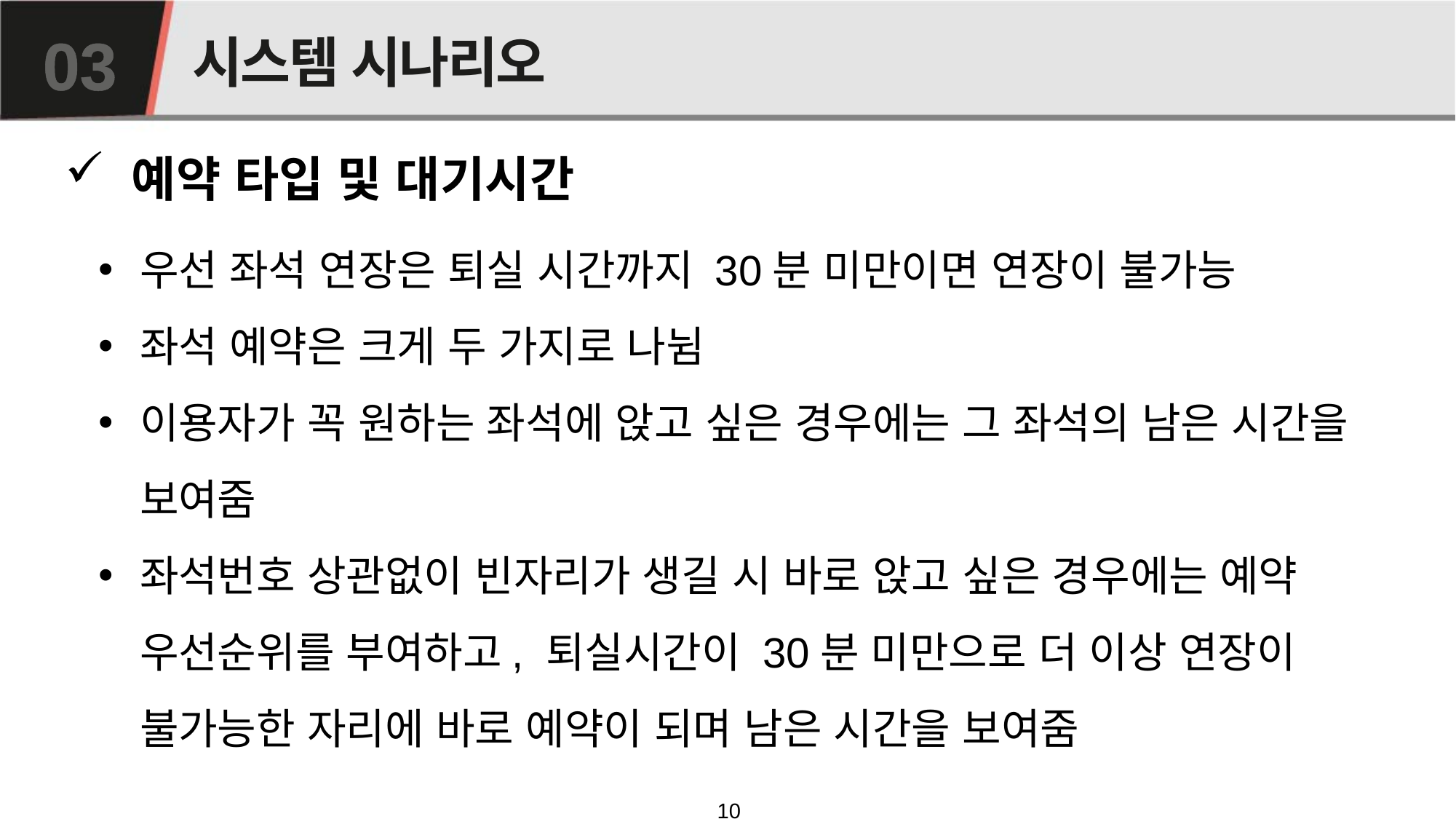

# 시스템 시나리오
03
 예약 타입 및 대기시간
우선 좌석 연장은 퇴실 시간까지 30분 미만이면 연장이 불가능
좌석 예약은 크게 두 가지로 나뉨
이용자가 꼭 원하는 좌석에 앉고 싶은 경우에는 그 좌석의 남은 시간을 보여줌
좌석번호 상관없이 빈자리가 생길 시 바로 앉고 싶은 경우에는 예약 우선순위를 부여하고, 퇴실시간이 30분 미만으로 더 이상 연장이 불가능한 자리에 바로 예약이 되며 남은 시간을 보여줌

10